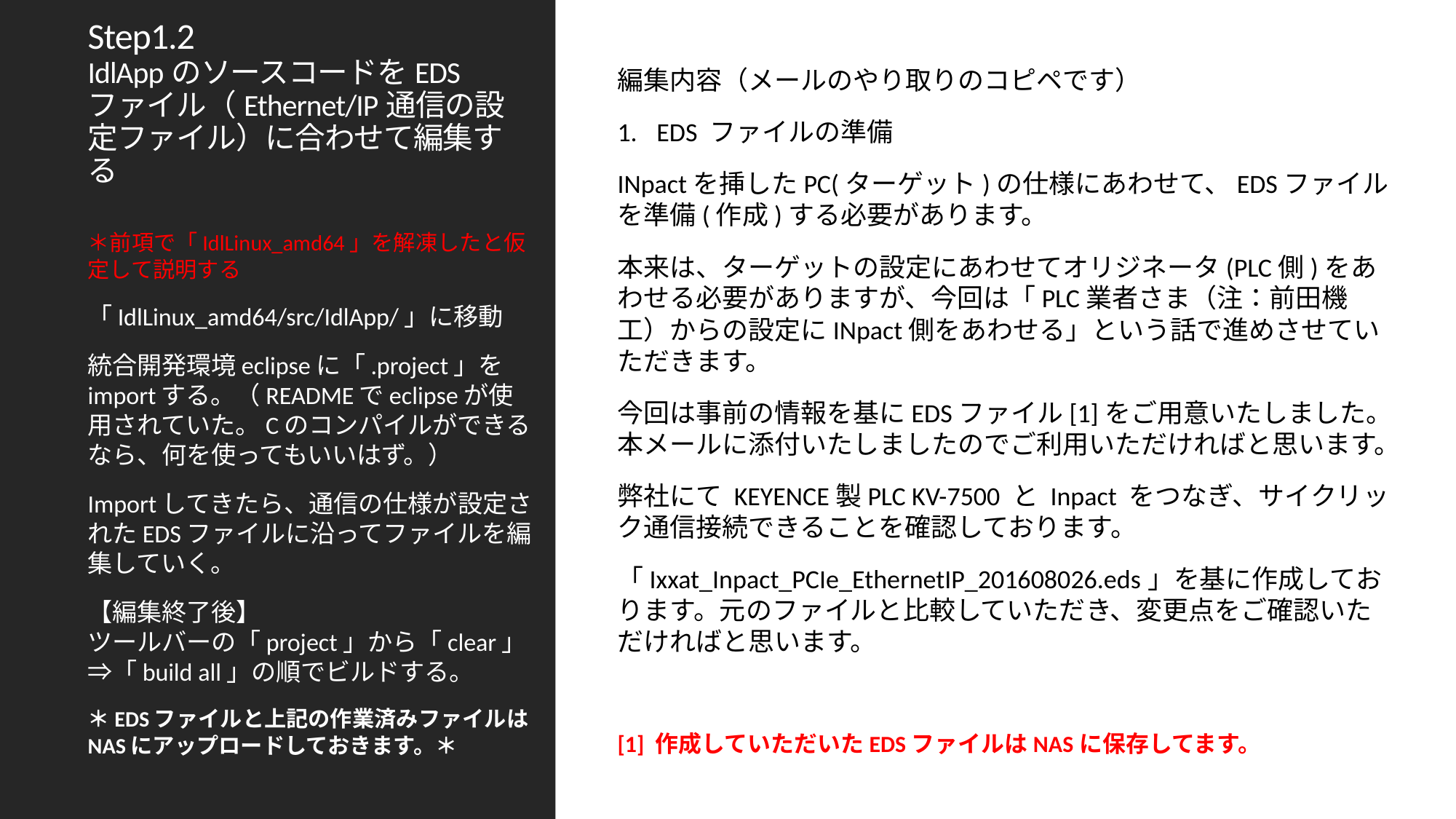

# Step1.2 IdlAppのソースコードをEDSファイル（Ethernet/IP通信の設定ファイル）に合わせて編集する
編集内容（メールのやり取りのコピペです）
EDS ファイルの準備
INpactを挿したPC(ターゲット)の仕様にあわせて、EDSファイルを準備(作成)する必要があります。
本来は、ターゲットの設定にあわせてオリジネータ(PLC側)をあわせる必要がありますが、今回は「PLC業者さま（注：前田機工）からの設定にINpact側をあわせる」という話で進めさせていただきます。
今回は事前の情報を基にEDSファイル[1]をご用意いたしました。本メールに添付いたしましたのでご利用いただければと思います。
弊社にて KEYENCE製PLC KV-7500 と Inpact をつなぎ、サイクリック通信接続できることを確認しております。
「Ixxat_Inpact_PCIe_EthernetIP_201608026.eds」を基に作成しております。元のファイルと比較していただき、変更点をご確認いただければと思います。

[1] 作成していただいたEDSファイルはNASに保存してます。
＊前項で「IdlLinux_amd64」を解凍したと仮定して説明する
「IdlLinux_amd64/src/IdlApp/」に移動
統合開発環境eclipseに「.project」をimportする。（READMEでeclipseが使用されていた。Cのコンパイルができるなら、何を使ってもいいはず。）
Importしてきたら、通信の仕様が設定されたEDSファイルに沿ってファイルを編集していく。
【編集終了後】
ツールバーの「project」から「clear」⇒「build all」の順でビルドする。
＊EDSファイルと上記の作業済みファイルはNASにアップロードしておきます。＊